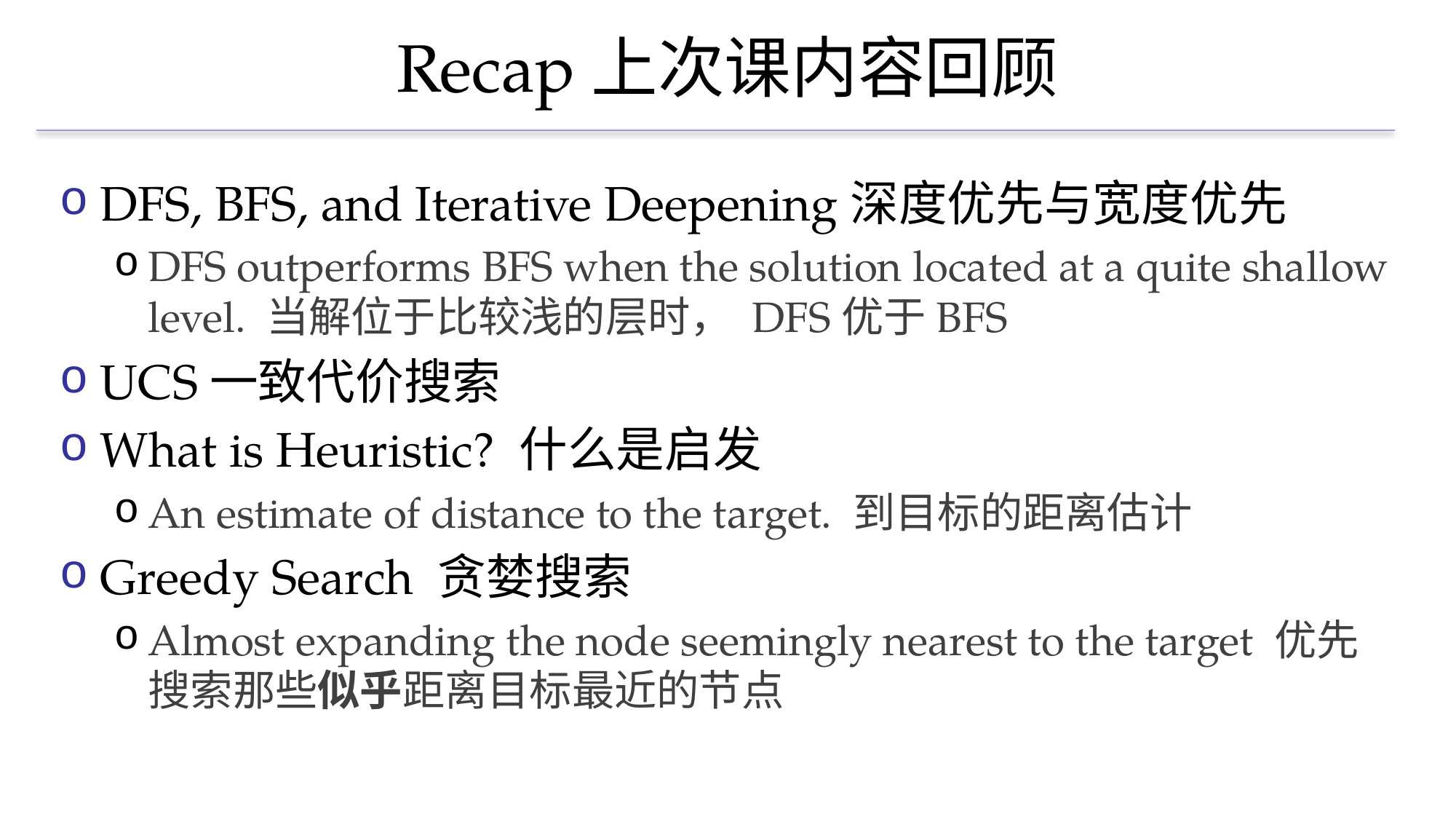

# Recap上次课内容回顾
DFS, BFS, and Iterative Deepening深度优先与宽度优先
DFS outperforms BFS when the solution located at a quite shallow level. 当解位于比较浅的层时， DFS优于BFS
UCS一致代价搜索
What is Heuristic? 什么是启发
An estimate of distance to the target. 到目标的距离估计
Greedy Search 贪婪搜索
Almost expanding the node seemingly nearest to the target 优先搜索那些似乎距离目标最近的节点